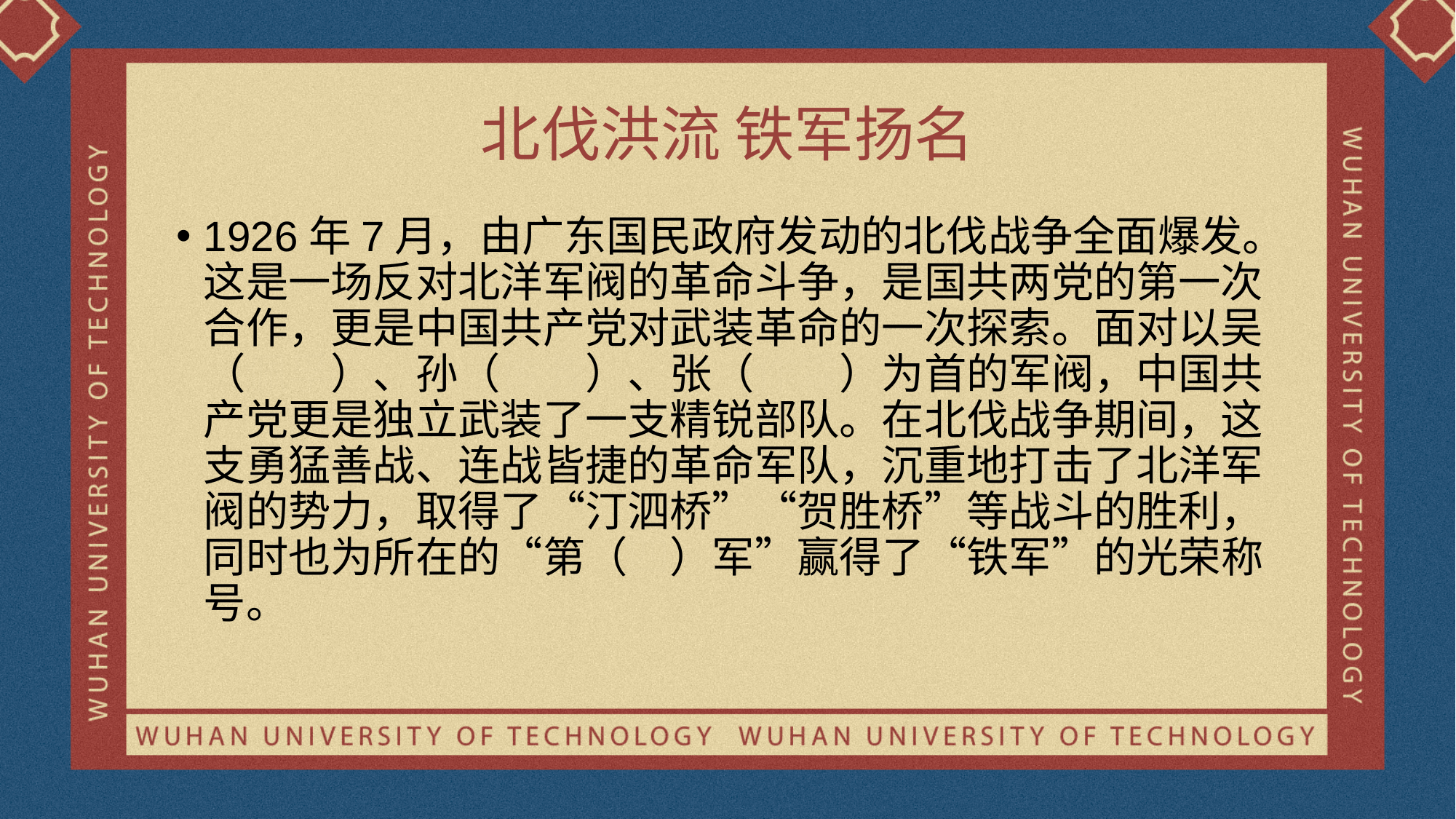

# 北伐洪流 铁军扬名
1926年7月，由广东国民政府发动的北伐战争全面爆发。这是一场反对北洋军阀的革命斗争，是国共两党的第一次合作，更是中国共产党对武装革命的一次探索。面对以吴（佩孚）、孙（传芳）、张（作霖）为首的军阀，中国共产党更是独立武装了一支精锐部队。在北伐战争期间，这支勇猛善战、连战皆捷的革命军队，沉重地打击了北洋军阀的势力，取得了“汀泗桥”“贺胜桥”等战斗的胜利，同时也为所在的“第（四）军”赢得了“铁军”的光荣称号。